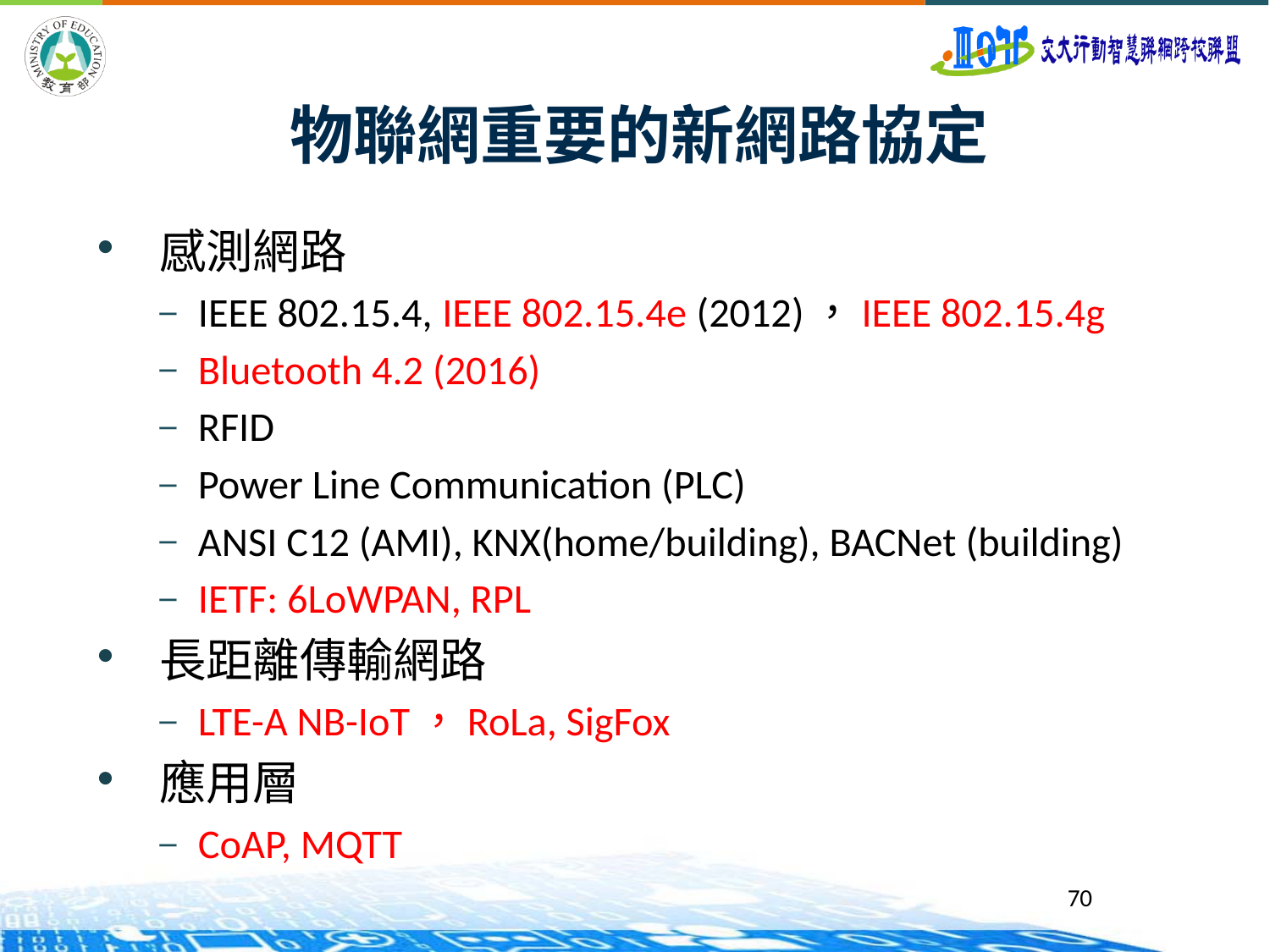

# 物聯網重要的新網路協定
感測網路
IEEE 802.15.4, IEEE 802.15.4e (2012)，IEEE 802.15.4g
Bluetooth 4.2 (2016)
RFID
Power Line Communication (PLC)
ANSI C12 (AMI), KNX(home/building), BACNet (building)
IETF: 6LoWPAN, RPL
長距離傳輸網路
LTE-A NB-IoT，RoLa, SigFox
應用層
CoAP, MQTT
70